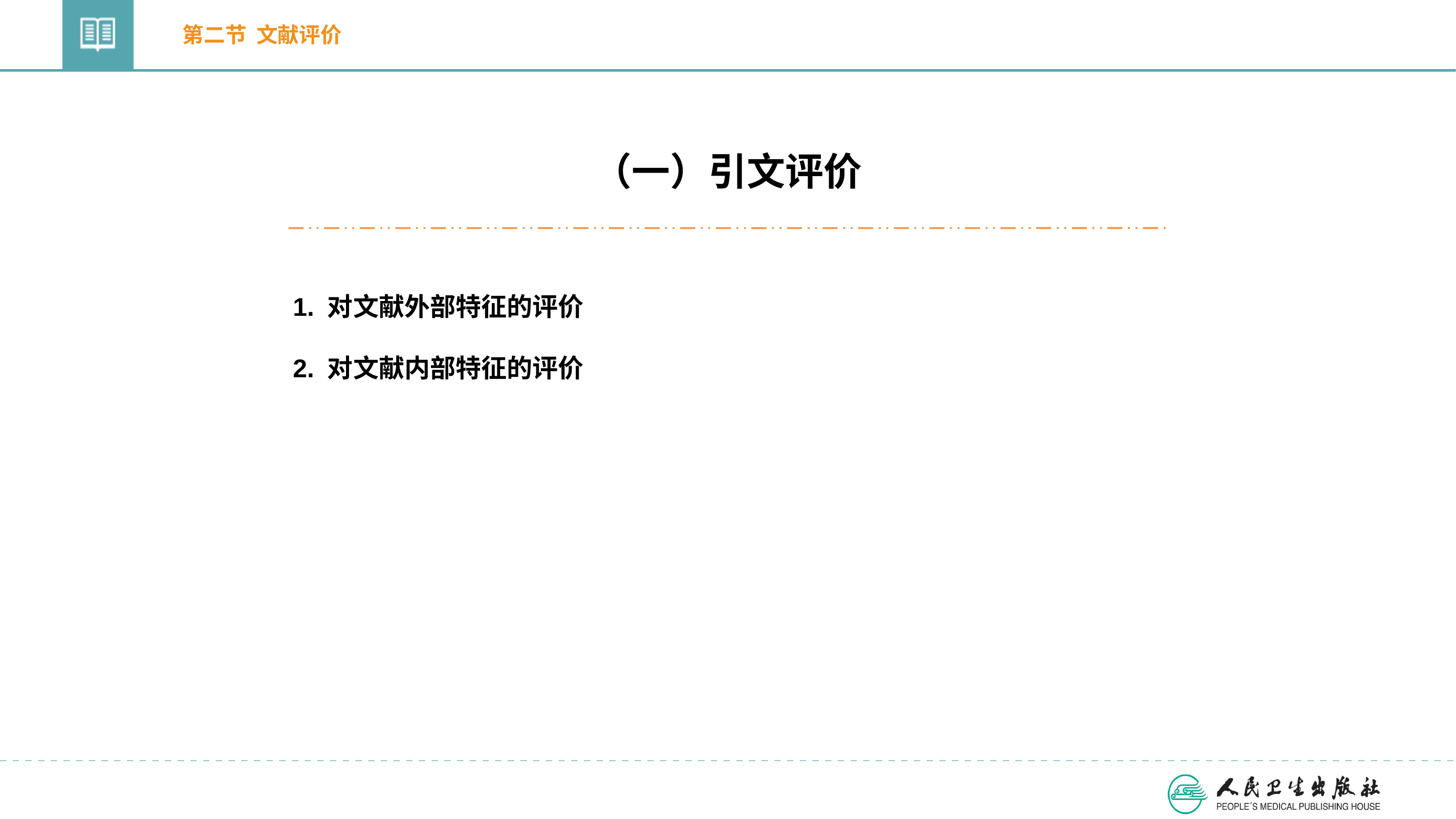

第二节  文献评价
（一）引文评价

1. 对文献外部特征的评价
2. 对文献内部特征的评价